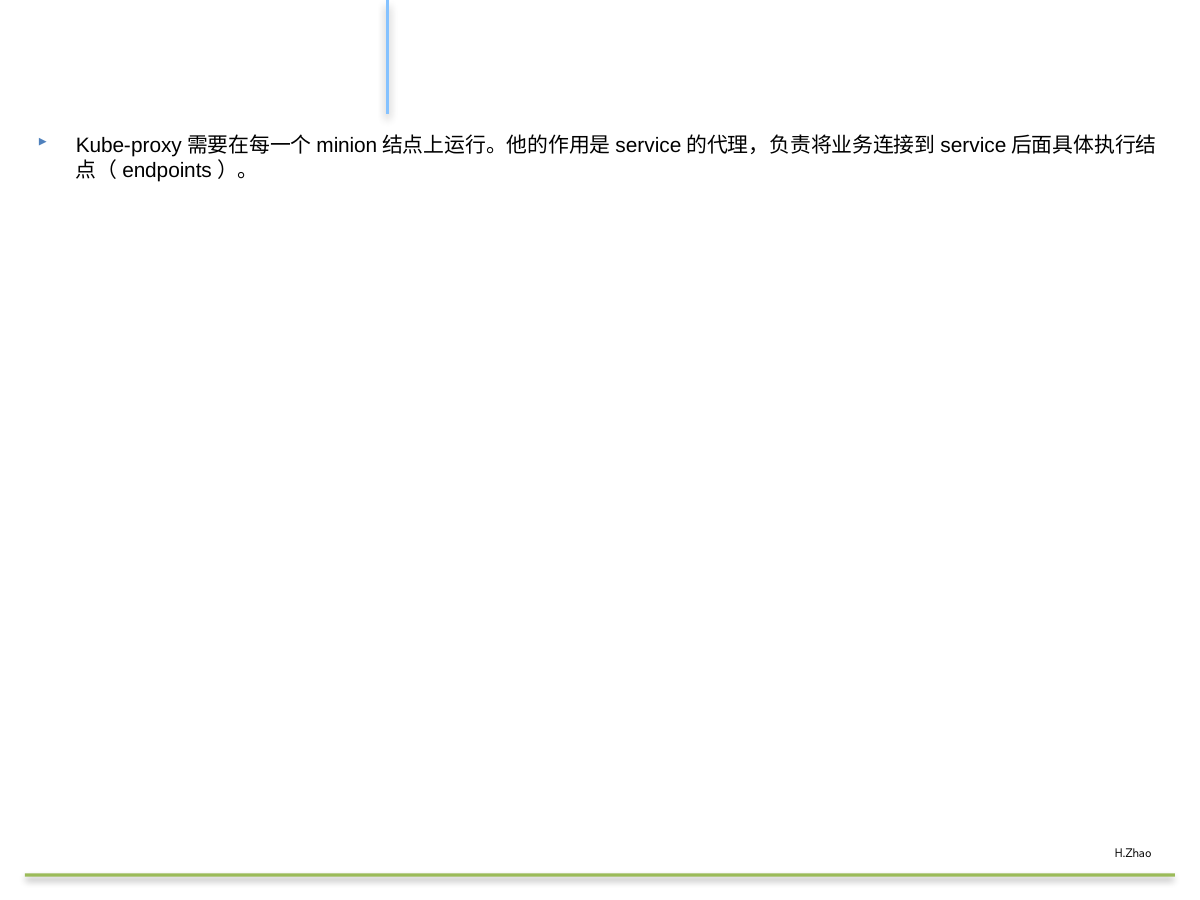

#

Kube-proxy需要在每一个minion结点上运行。他的作用是service的代理，负责将业务连接到service后面具体执行结点（endpoints）。